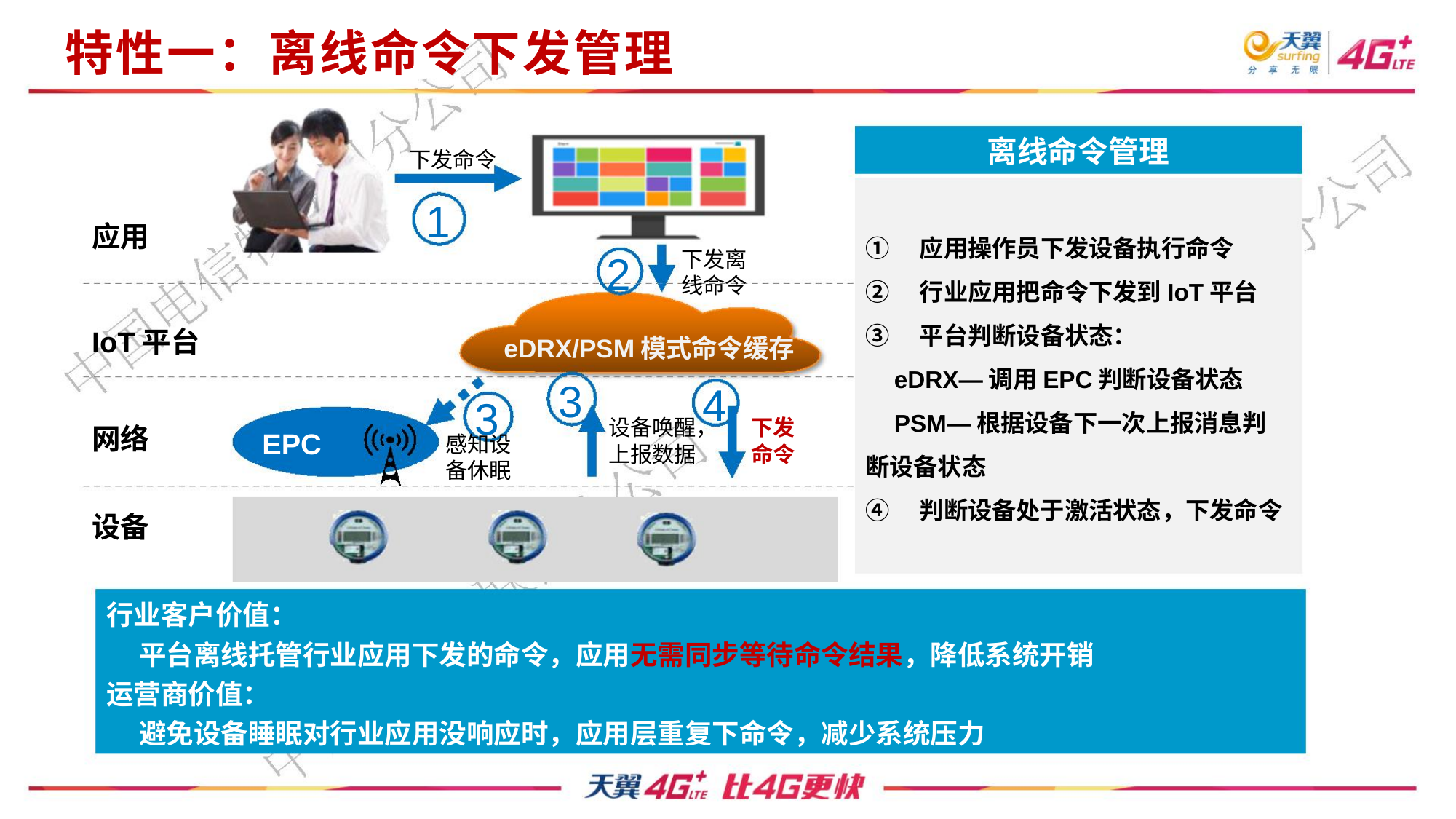

特性一：离线命令下发管理
离线命令管理
下发命令
1
应用
① 应用操作员下发设备执行命令
② 行业应用把命令下发到IoT平台
③ 平台判断设备状态：
2
下发离
线命令
IoT平台
eDRX/PSM模式命令缓存
eDRX—调用EPC判断设备状态
PSM—根据设备下一次上报消息判
断设备状态
3
4
3
设备唤醒， 下发
网络
设备
EPC
感知设
命令
上报数据
备休眠
④ 判断设备处于激活状态，下发命令
行业客户价值：
平台离线托管行业应用下发的命令，应用无需同步等待命令结果，降低系统开销
运营商价值：
避免设备睡眠对行业应用没响应时，应用层重复下命令，减少系统压力